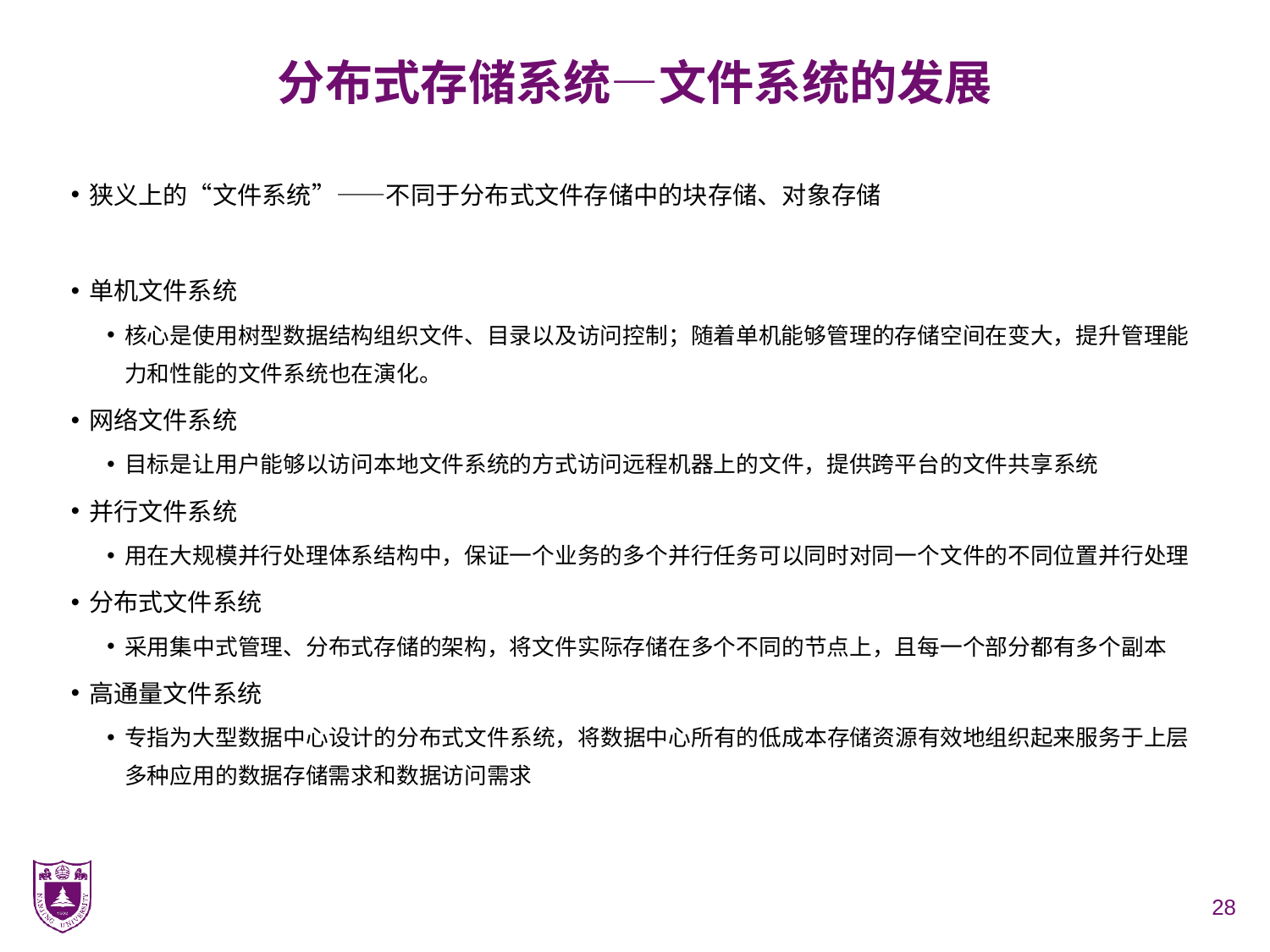

# 分布式存储系统—文件系统的发展
狭义上的“文件系统”——不同于分布式文件存储中的块存储、对象存储

单机文件系统
核心是使用树型数据结构组织文件、目录以及访问控制；随着单机能够管理的存储空间在变大，提升管理能力和性能的文件系统也在演化。
网络文件系统
目标是让用户能够以访问本地文件系统的方式访问远程机器上的文件，提供跨平台的文件共享系统
并行文件系统
用在大规模并行处理体系结构中，保证一个业务的多个并行任务可以同时对同一个文件的不同位置并行处理
分布式文件系统
采用集中式管理、分布式存储的架构，将文件实际存储在多个不同的节点上，且每一个部分都有多个副本
高通量文件系统
专指为大型数据中心设计的分布式文件系统，将数据中心所有的低成本存储资源有效地组织起来服务于上层多种应用的数据存储需求和数据访问需求

28